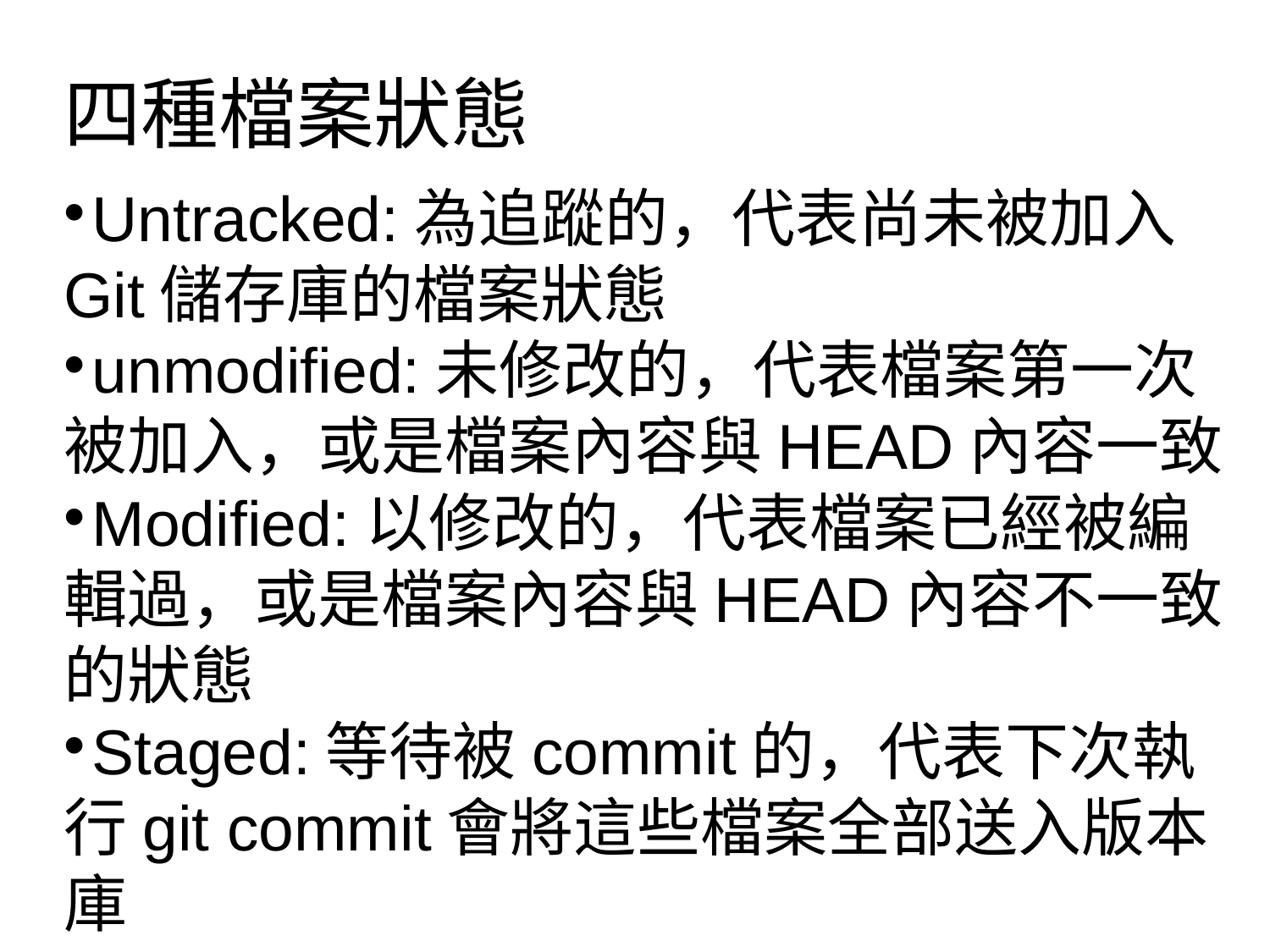

四種檔案狀態
Untracked:為追蹤的，代表尚未被加入Git儲存庫的檔案狀態
unmodified:未修改的，代表檔案第一次被加入，或是檔案內容與HEAD內容一致
Modified:以修改的，代表檔案已經被編輯過，或是檔案內容與HEAD內容不一致的狀態
Staged:等待被commit的，代表下次執行git commit會將這些檔案全部送入版本庫